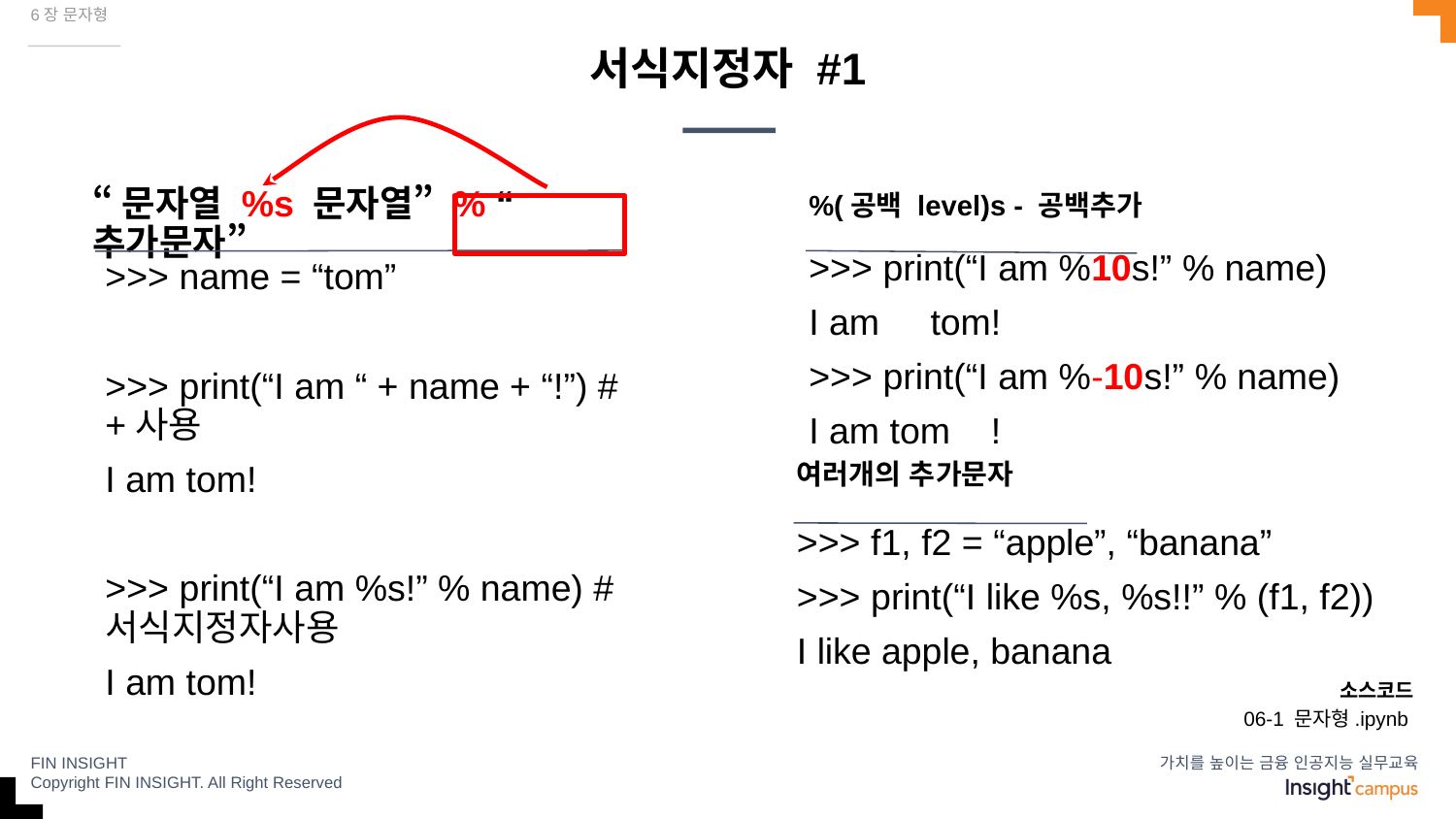

6장 문자형
# 서식지정자 #1

“문자열 %s 문자열” % “추가문자”
%(공백 level)s - 공백추가

>>> print(“I am %10s!” % name)
I am     tom!
>>> print(“I am %-10s!” % name)
I am tom    !
>>> name = “tom”

>>> print(“I am “ + name + “!”) # +사용
I am tom!

>>> print(“I am %s!” % name) # 서식지정자사용
I am tom!
여러개의 추가문자
>>> f1, f2 = “apple”, “banana”
>>> print(“I like %s, %s!!” % (f1, f2))
I like apple, banana
소스코드
06-1 문자형.ipynb